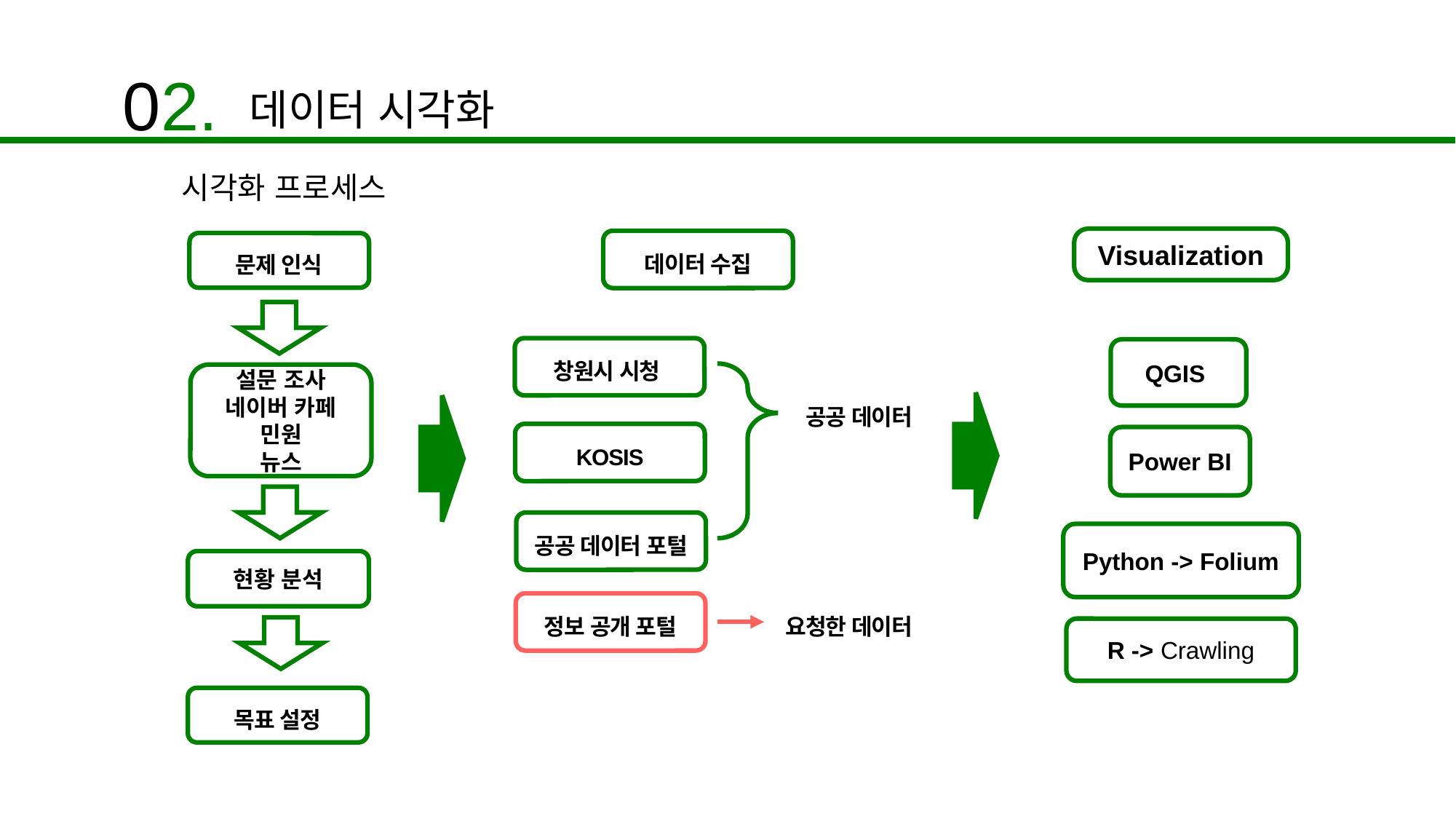

02.
데이터 시각화
시각화 프로세스
Visualization
QGIS
Power BI
Python -> Folium
R -> Crawling
데이터 수집
문제 인식

창원시 시청

설문 조사
네이버 카페
민원
뉴스
공공 데이터

KOSIS

공공 데이터 포털
현황 분석
정보 공개 포털
요청한 데이터

목표 설정